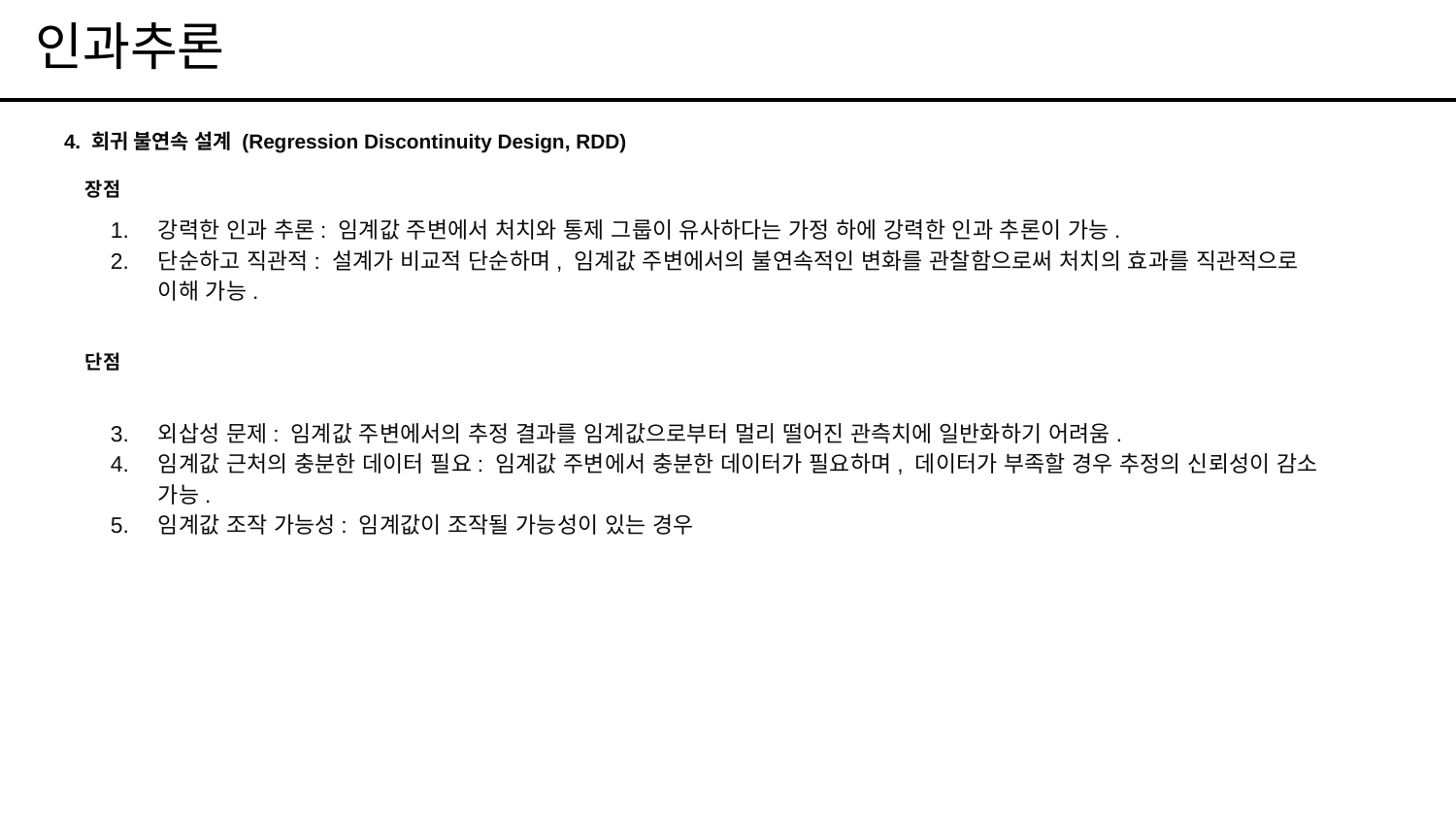

# 인과추론
4. 회귀 불연속 설계 (Regression Discontinuity Design, RDD)
장점
강력한 인과 추론: 임계값 주변에서 처치와 통제 그룹이 유사하다는 가정 하에 강력한 인과 추론이 가능.
단순하고 직관적: 설계가 비교적 단순하며, 임계값 주변에서의 불연속적인 변화를 관찰함으로써 처치의 효과를 직관적으로 이해 가능.
단점
외삽성 문제: 임계값 주변에서의 추정 결과를 임계값으로부터 멀리 떨어진 관측치에 일반화하기 어려움.
임계값 근처의 충분한 데이터 필요: 임계값 주변에서 충분한 데이터가 필요하며, 데이터가 부족할 경우 추정의 신뢰성이 감소 가능.
임계값 조작 가능성: 임계값이 조작될 가능성이 있는 경우